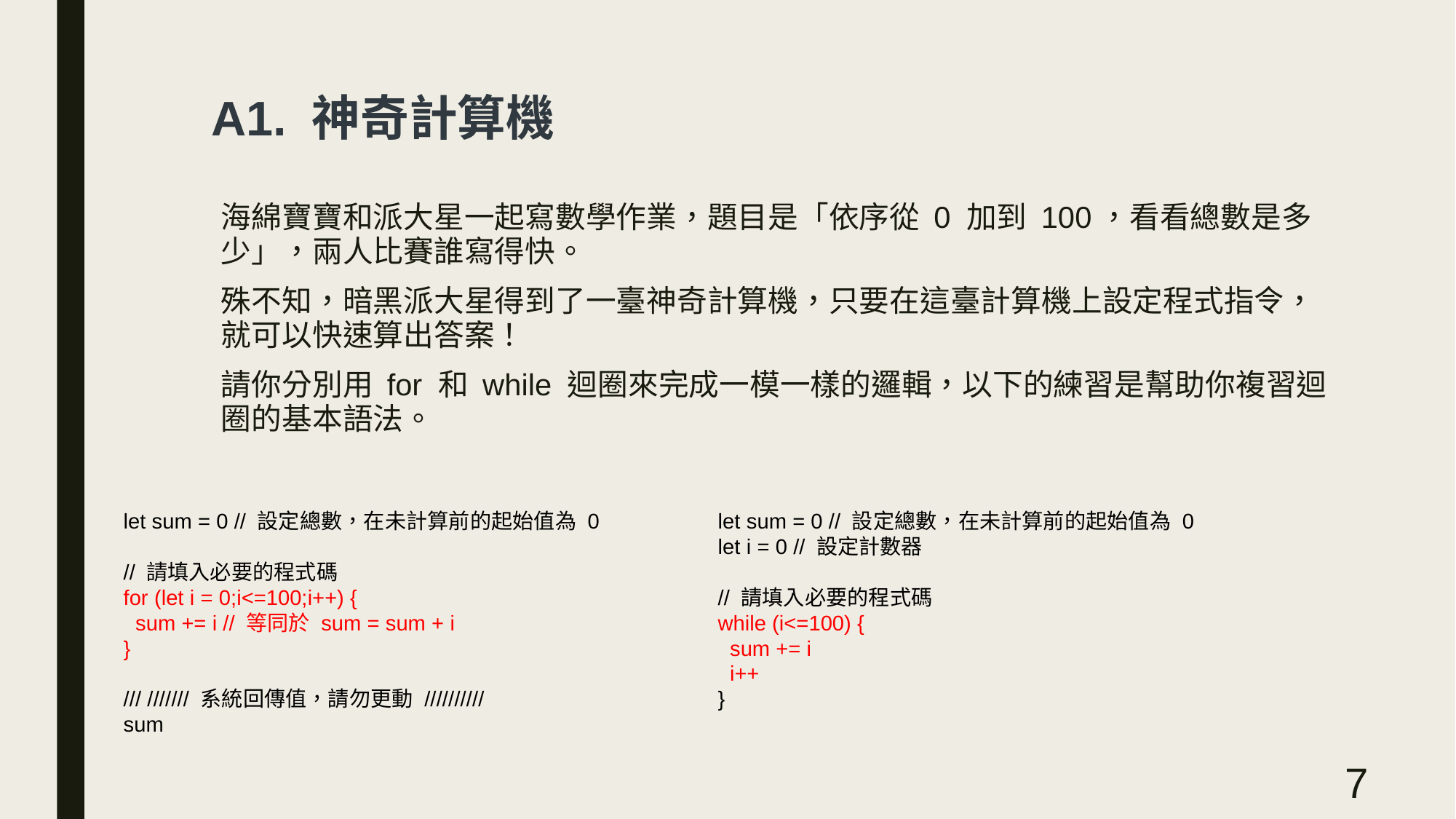

A1. 神奇計算機
海綿寶寶和派大星一起寫數學作業，題目是「依序從 0 加到 100，看看總數是多少」，兩人比賽誰寫得快。
殊不知，暗黑派大星得到了一臺神奇計算機，只要在這臺計算機上設定程式指令，就可以快速算出答案！
請你分別用 for 和 while 迴圈來完成一模一樣的邏輯，以下的練習是幫助你複習迴圈的基本語法。

let sum = 0 // 設定總數，在未計算前的起始值為 0

// 請填入必要的程式碼
for (let i = 0;i<=100;i++) {
  sum += i // 等同於 sum = sum + i
}

/// /////// 系統回傳值，請勿更動 //////////
sum
let sum = 0 // 設定總數，在未計算前的起始值為 0
let i = 0 // 設定計數器

// 請填入必要的程式碼
while (i<=100) {
  sum += i
  i++
}
7